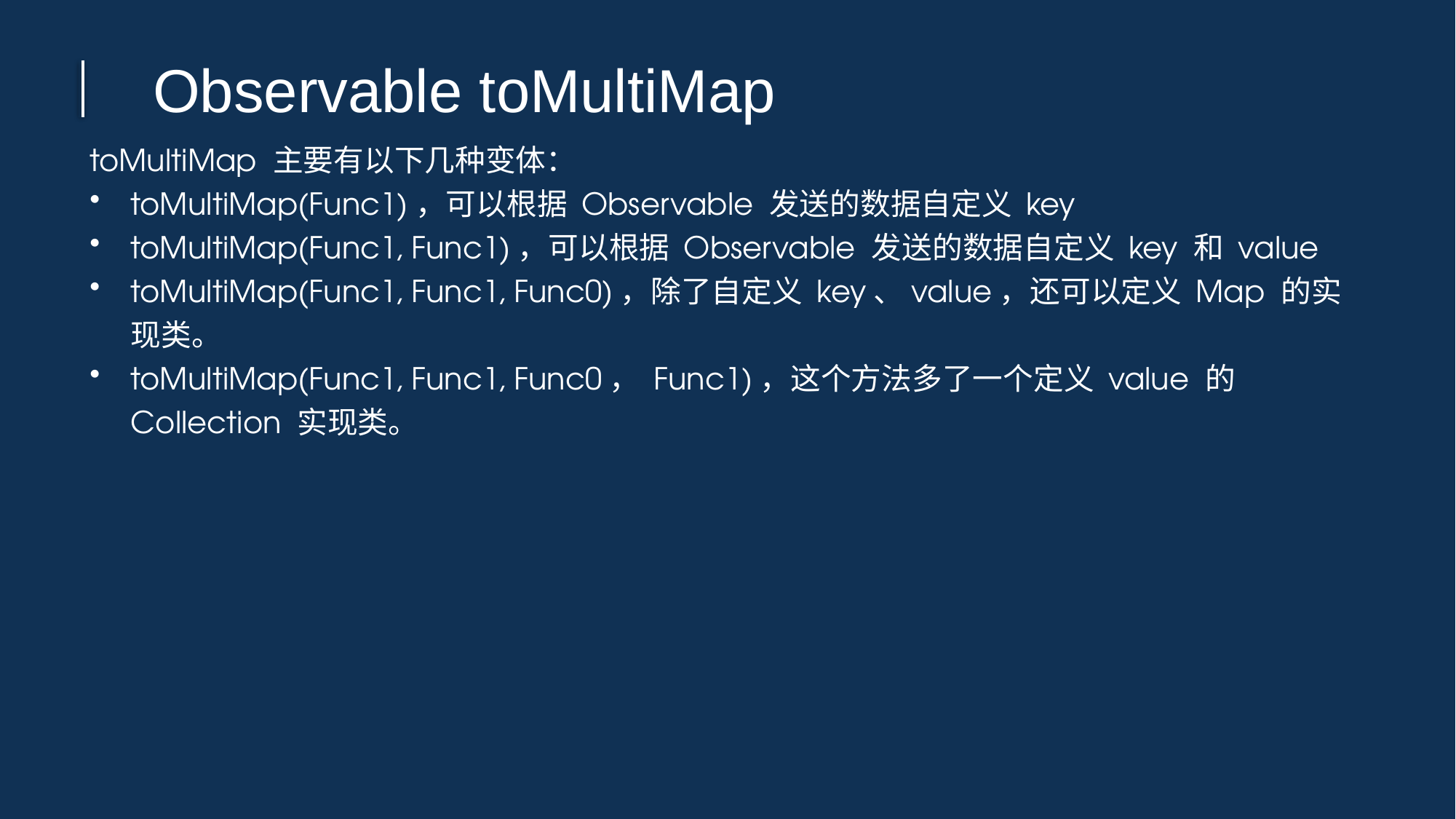

Observable toMultiMap
toMultiMap 主要有以下几种变体：
toMultiMap(Func1)，可以根据 Observable 发送的数据自定义 key
toMultiMap(Func1, Func1)，可以根据 Observable 发送的数据自定义 key 和 value
toMultiMap(Func1, Func1, Func0)，除了自定义 key、value，还可以定义 Map 的实现类。
toMultiMap(Func1, Func1, Func0， Func1)，这个方法多了一个定义 value 的 Collection 实现类。